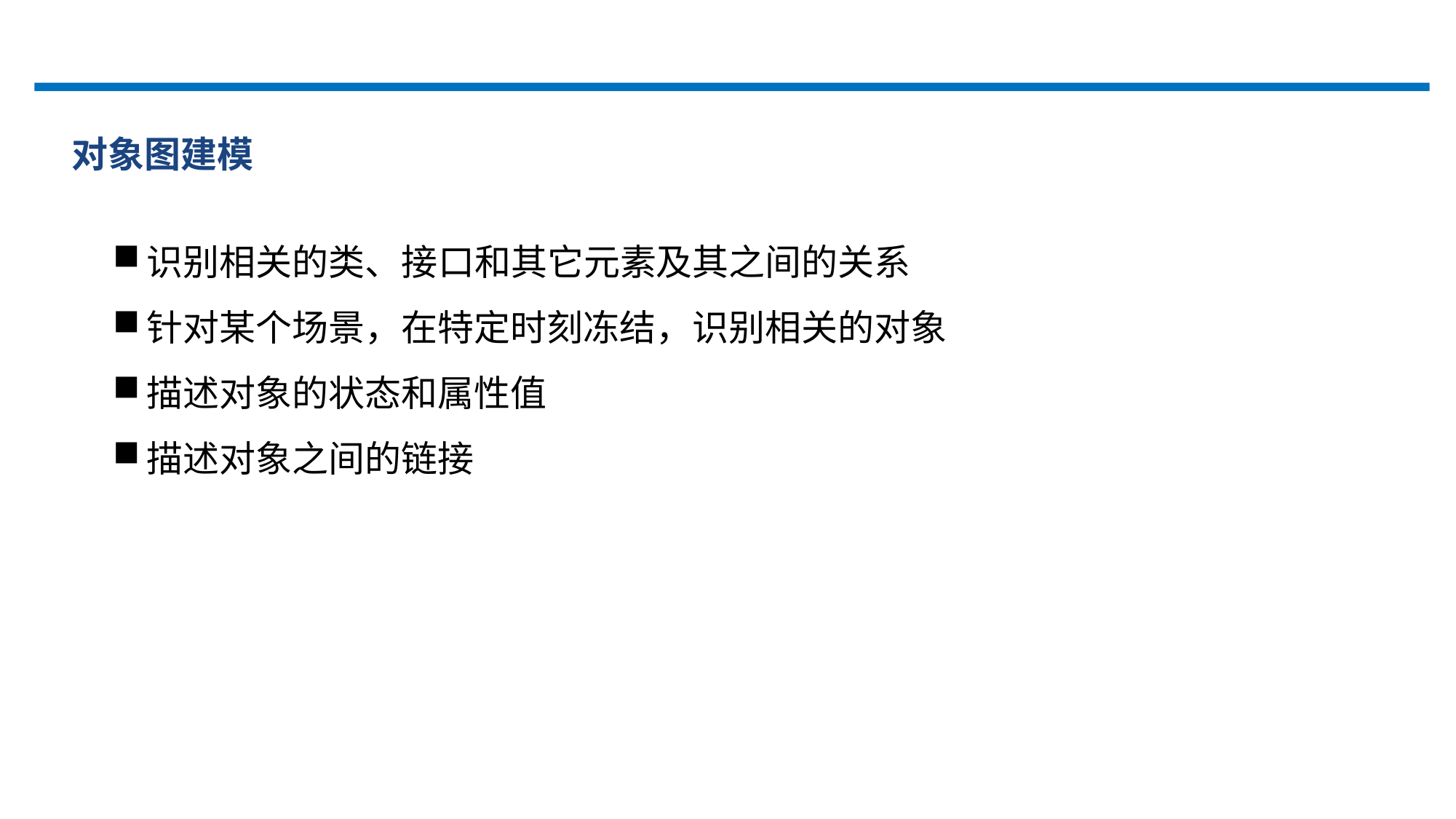

对象图建模
识别相关的类、接口和其它元素及其之间的关系
针对某个场景，在特定时刻冻结，识别相关的对象
描述对象的状态和属性值
描述对象之间的链接